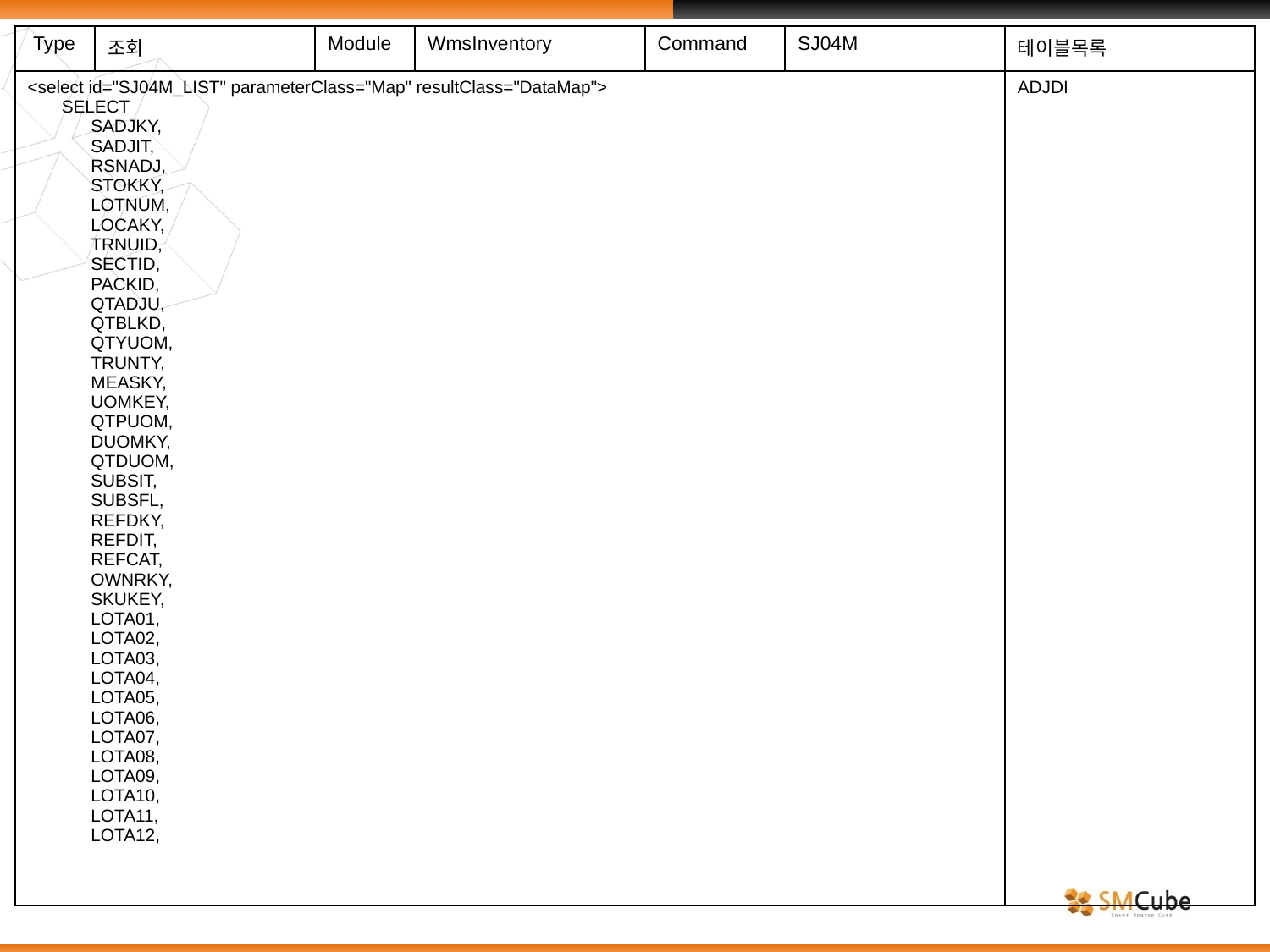

| Type | 조회 | Module | WmsInventory | Command | SJ04M | 테이블목록 |
| --- | --- | --- | --- | --- | --- | --- |
| <select id="SJ04M\_LIST" parameterClass="Map" resultClass="DataMap"> SELECT SADJKY, SADJIT, RSNADJ, STOKKY, LOTNUM, LOCAKY, TRNUID, SECTID, PACKID, QTADJU, QTBLKD, QTYUOM, TRUNTY, MEASKY, UOMKEY, QTPUOM, DUOMKY, QTDUOM, SUBSIT, SUBSFL, REFDKY, REFDIT, REFCAT, OWNRKY, SKUKEY, LOTA01, LOTA02, LOTA03, LOTA04, LOTA05, LOTA06, LOTA07, LOTA08, LOTA09, LOTA10, LOTA11, LOTA12, |  |  |  |  |  | ADJDI |